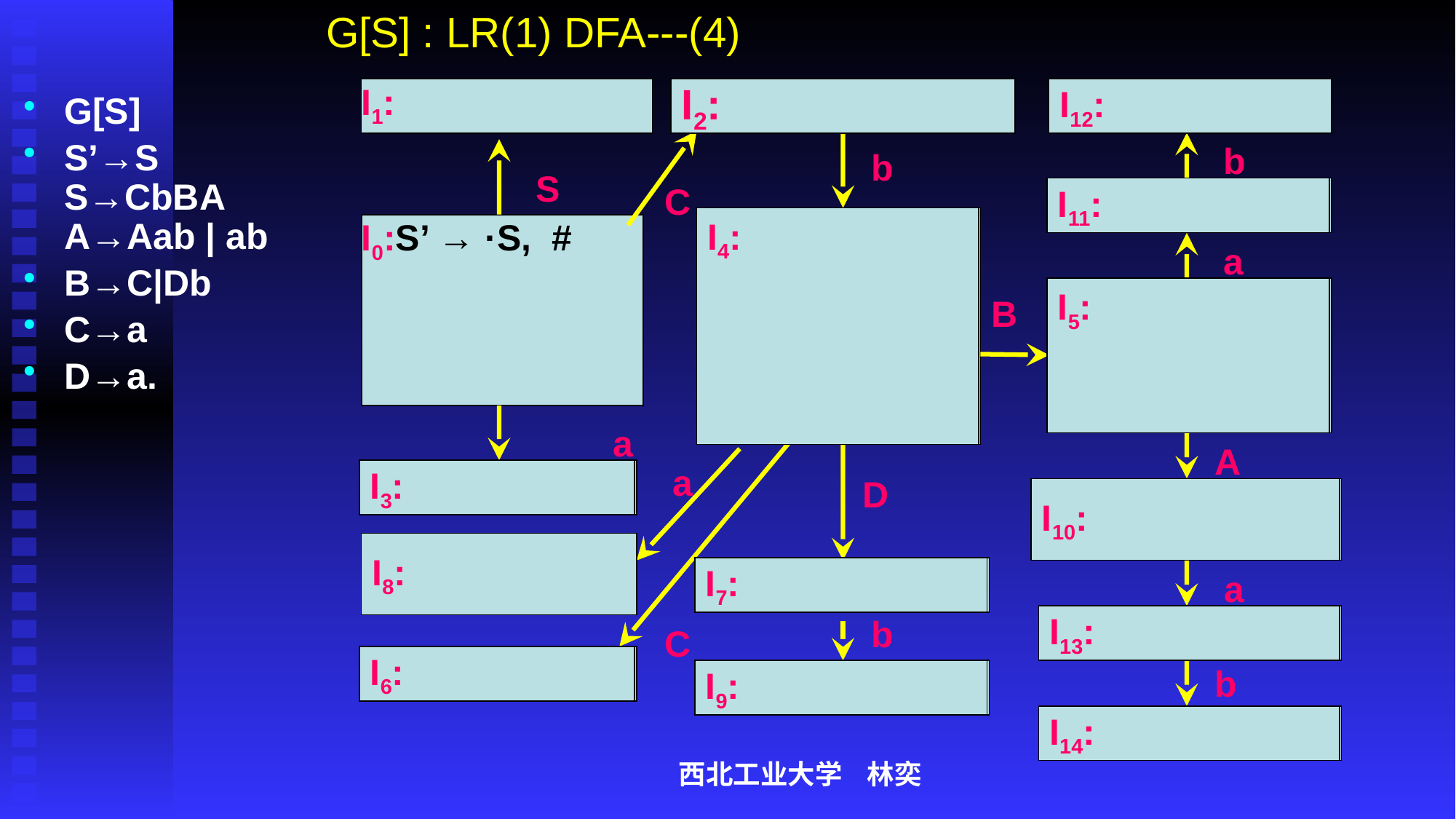

# G[S] : LR(1) DFA---(4)
I1:
I1:
I2:
I2:
I12:
I12: A→ab·,  #/a
G[S]
S’→S  S→CbBA   A→Aab | ab
B→C|Db
C→a
D→a.

b

b
S
C
I11:
I11: A→a·b,  #/a
I11: A→a·b,  #/a
I4:
I4:
I4:S→Cb·BA,  #
B→·C,     a
B →·Db,  a
C → ·a,  a
D →·a,   b
I0:S’ → ·S,  #

a
I5:
I5:
I5:S→CbB·A,  #
A→·Aab,    #/a
A →·ab,     #/a
B

a

A

a
I3:
I3:
I3: C→a ·,  b
D
I10:
I10: S→CbBA·,  #
A →A·ab      #/a
I10: S→CbBA·,  #
A →A·ab      #/a
I8:
I8: C→a ·,  a
D →a ·,  b
I8: C→a ·,  a
D →a ·,  b
I8:
I7:
I7:
I7: B→D ·b,  a
I7: B→D ·b,  a

a
b
I13:
I13: A→Aa·b,  #/a
I13: A→Aa·b,  #/a
I13: A→Aa·b,  #/a
C

I6:
I6:
I6: B→C ·,  #
I6: B→C ·,  #
I6: B→C ·,  #
I6: B→C ·,  #
b
I9:
I9:
I9: B→Db ·,  a
I9: B→Db ·,  a

I14:
I14: A→Aab·,  #/a
I14: A→Aab·,  #/a
I14: A→Aab·,  #/a
西北工业大学    林奕
89